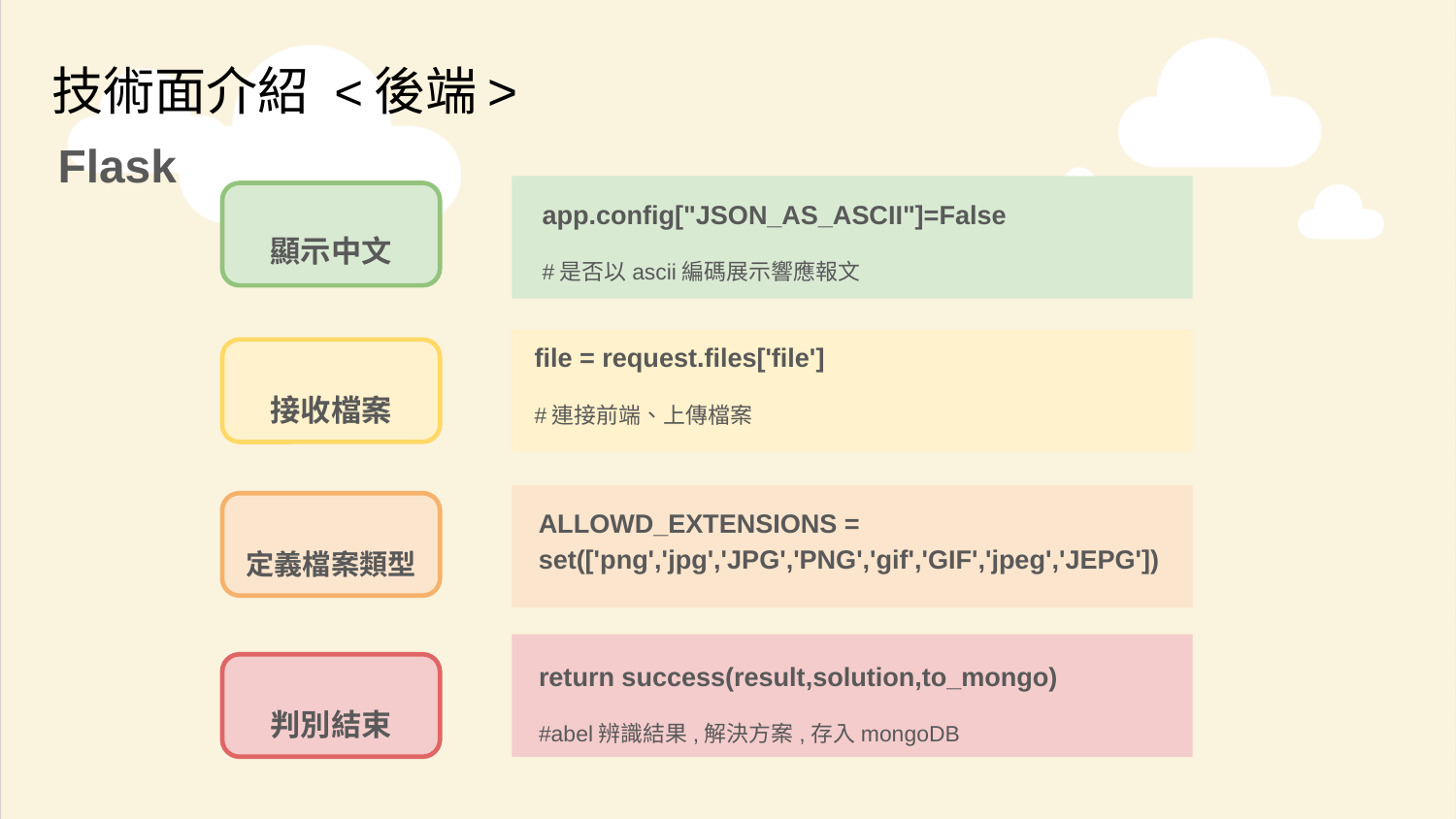

# 技術面介紹 <後端>
Flask

app.config["JSON_AS_ASCII"]=False
#是否以ascii編碼展示響應報文

顯示中文
file = request.files['file']
#連接前端、上傳檔案

接收檔案

ALLOWD_EXTENSIONS = set(['png','jpg','JPG','PNG','gif','GIF','jpeg','JEPG'])

定義檔案類型

return success(result,solution,to_mongo)
#abel辨識結果,解決方案,存入mongoDB

判別結束